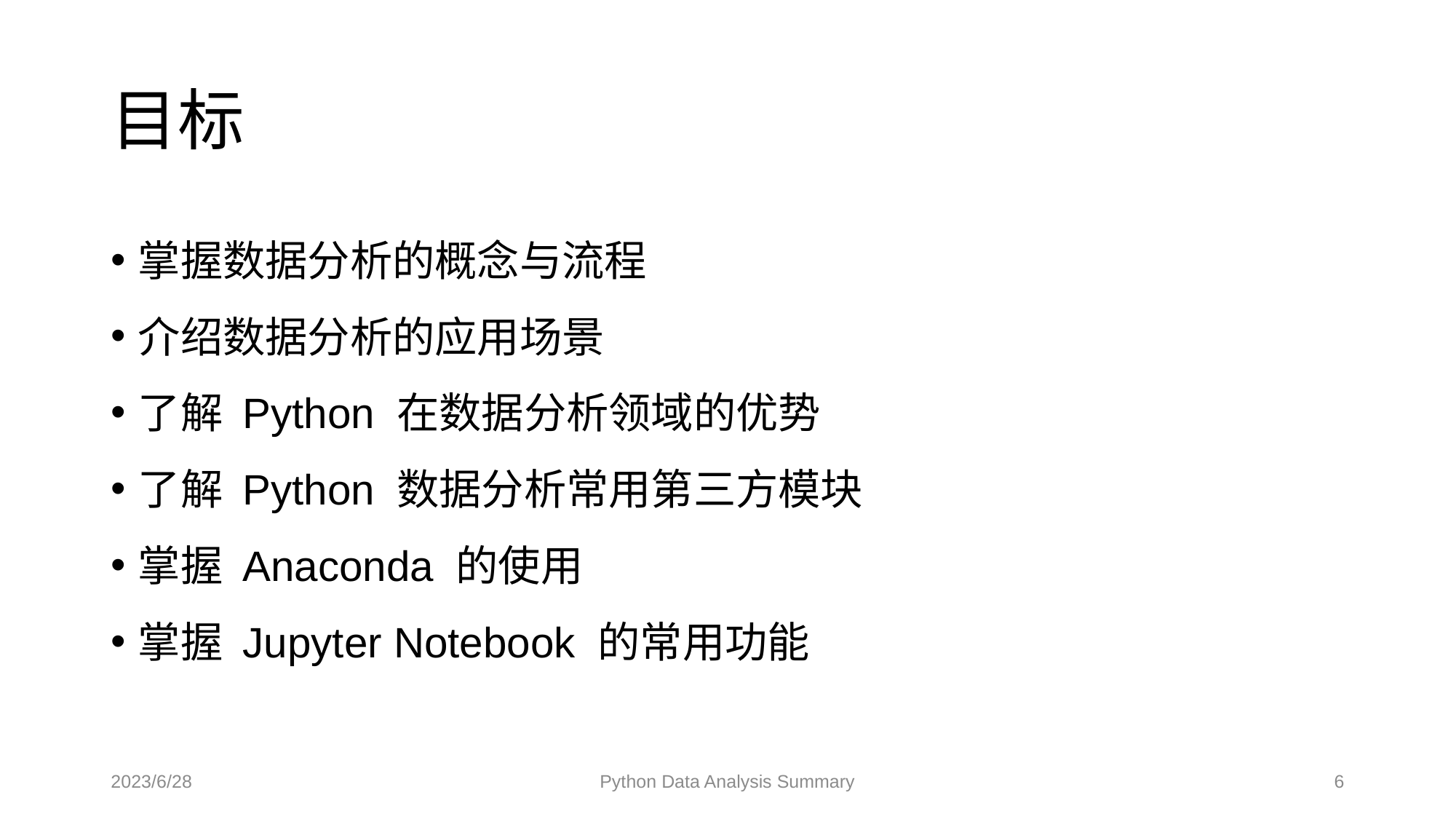

# 目标
掌握数据分析的概念与流程
介绍数据分析的应用场景
了解 Python 在数据分析领域的优势
了解 Python 数据分析常用第三方模块
掌握 Anaconda 的使用
掌握 Jupyter Notebook 的常用功能
2023/6/28
Python Data Analysis Summary
6